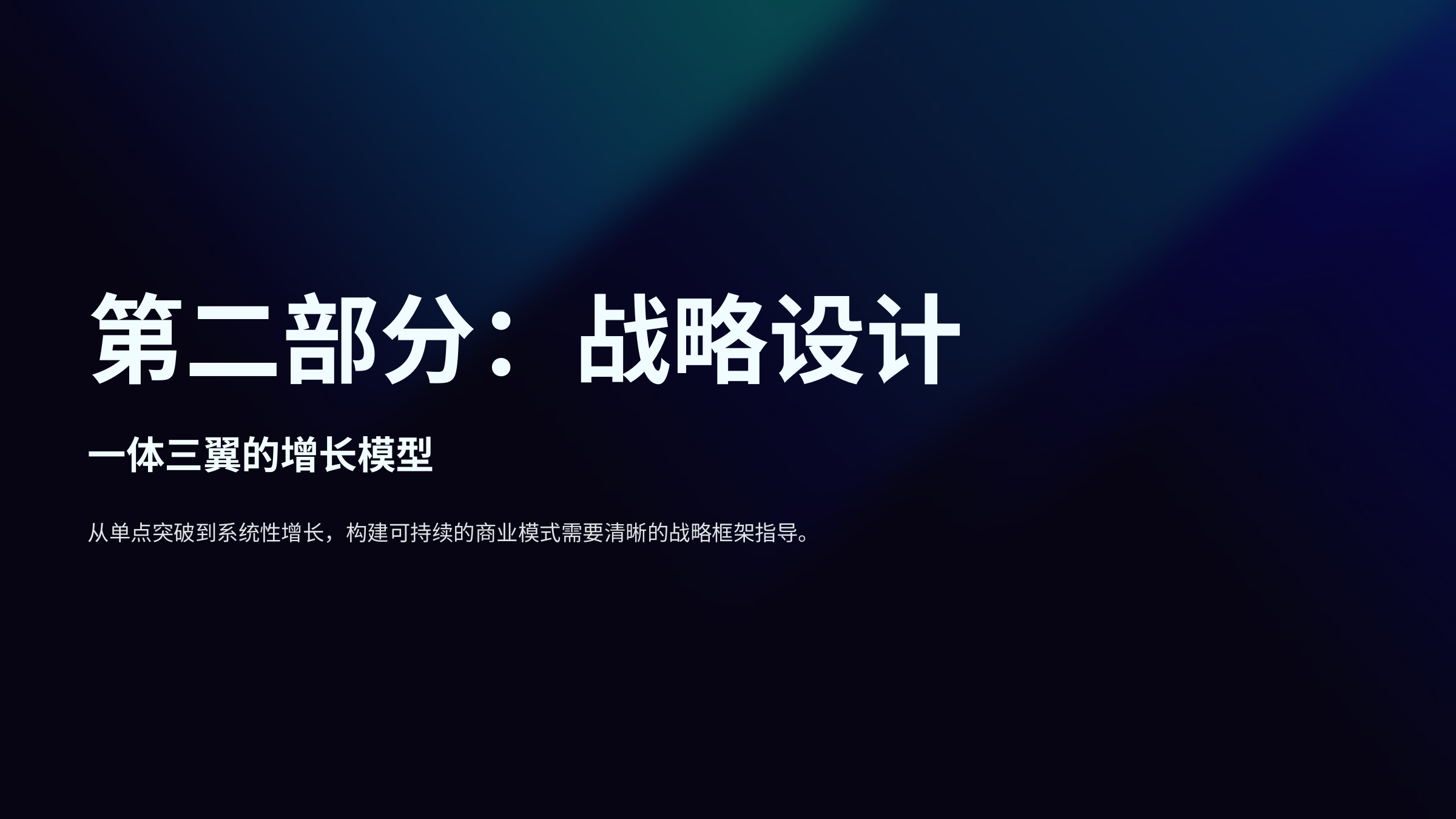

第二部分：战略设计
一体三翼的增长模型
从单点突破到系统性增长，构建可持续的商业模式需要清晰的战略框架指导。